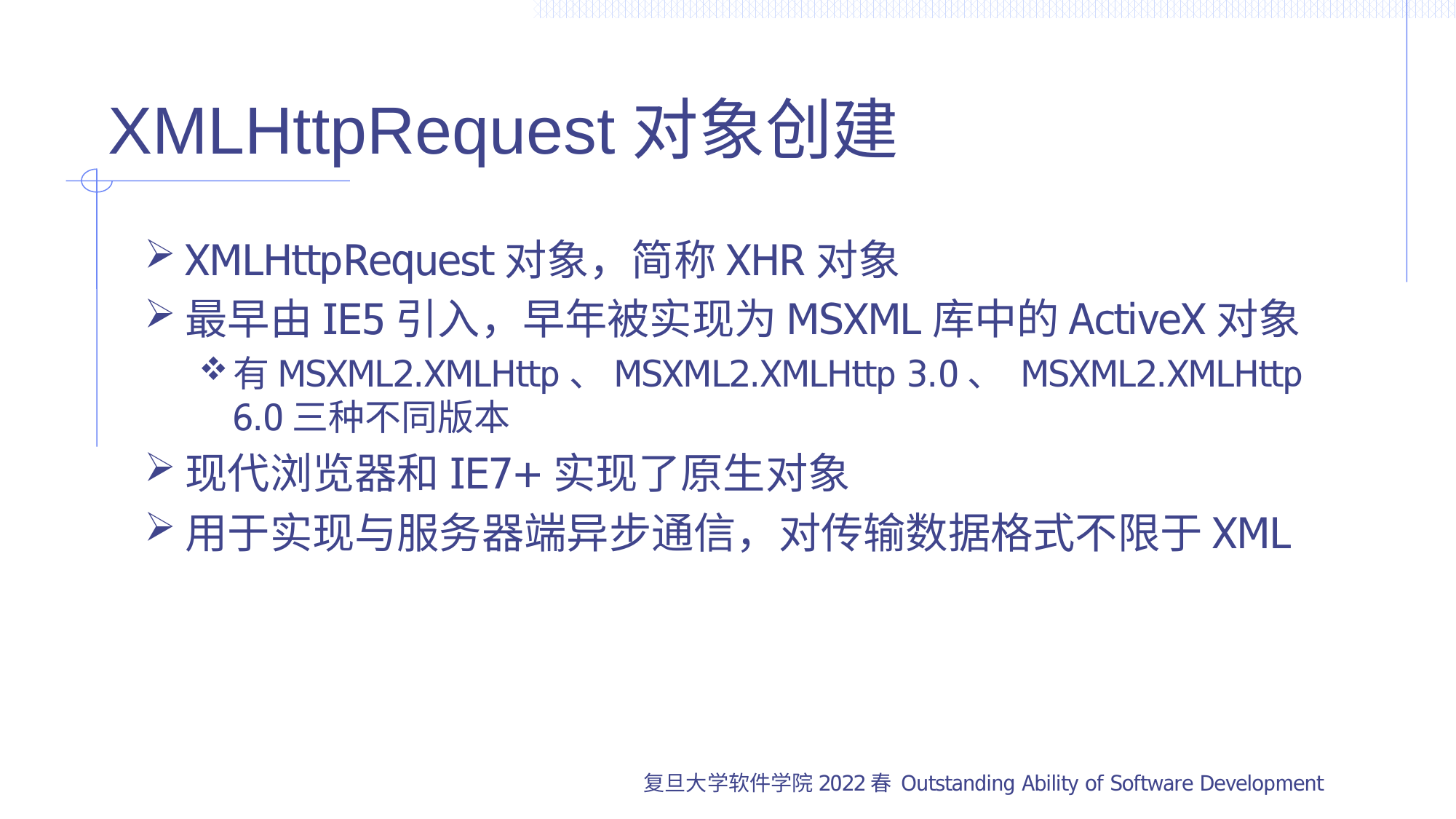

# XMLHttpRequest对象创建
XMLHttpRequest对象，简称XHR对象
最早由IE5引入，早年被实现为MSXML库中的ActiveX对象
有MSXML2.XMLHttp、MSXML2.XMLHttp 3.0、 MSXML2.XMLHttp 6.0三种不同版本
现代浏览器和IE7+实现了原生对象
用于实现与服务器端异步通信，对传输数据格式不限于XML